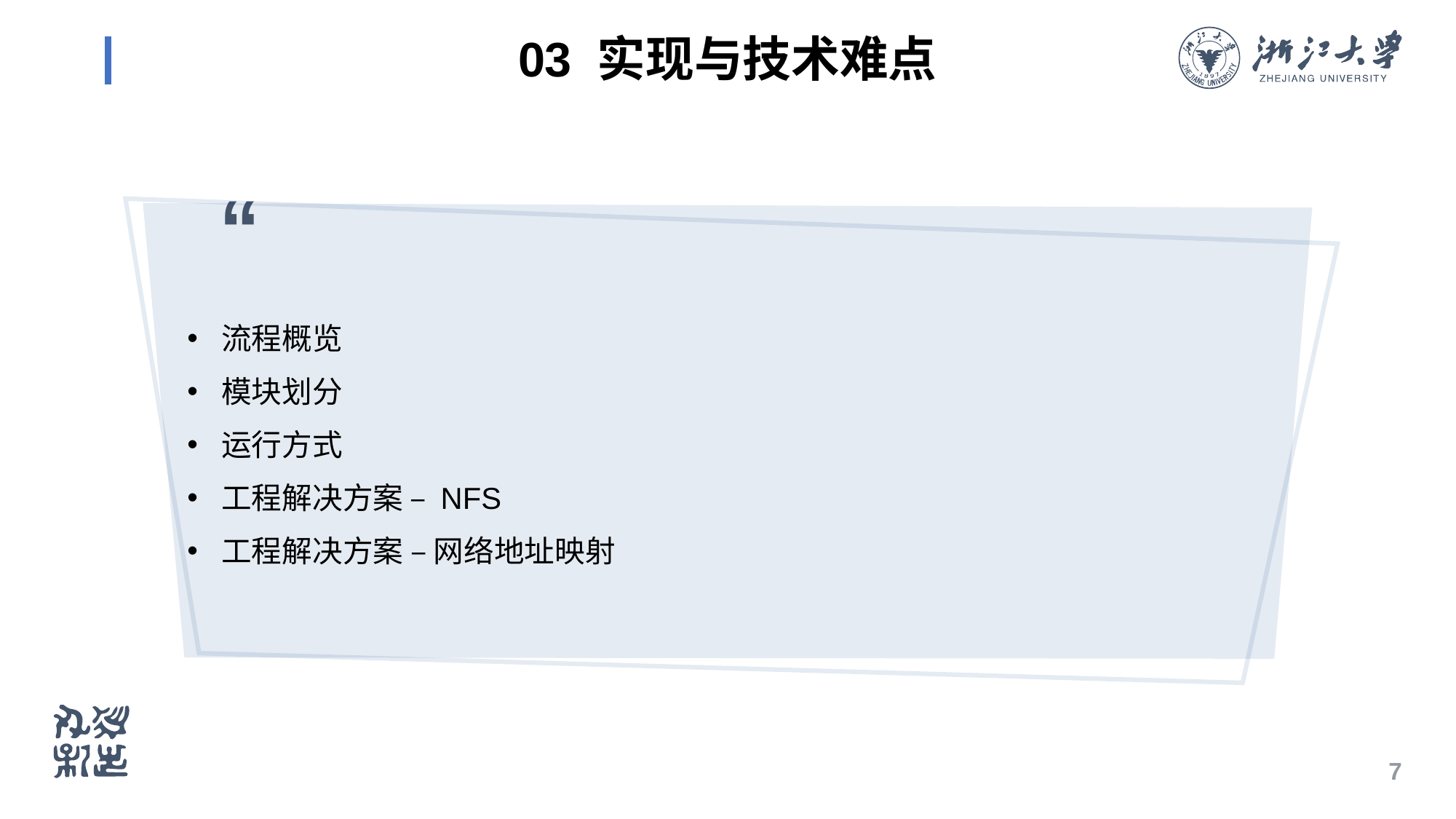

# 03 实现与技术难点

“

流程概览
模块划分
运行方式
工程解决方案 – NFS
工程解决方案 – 网络地址映射
7